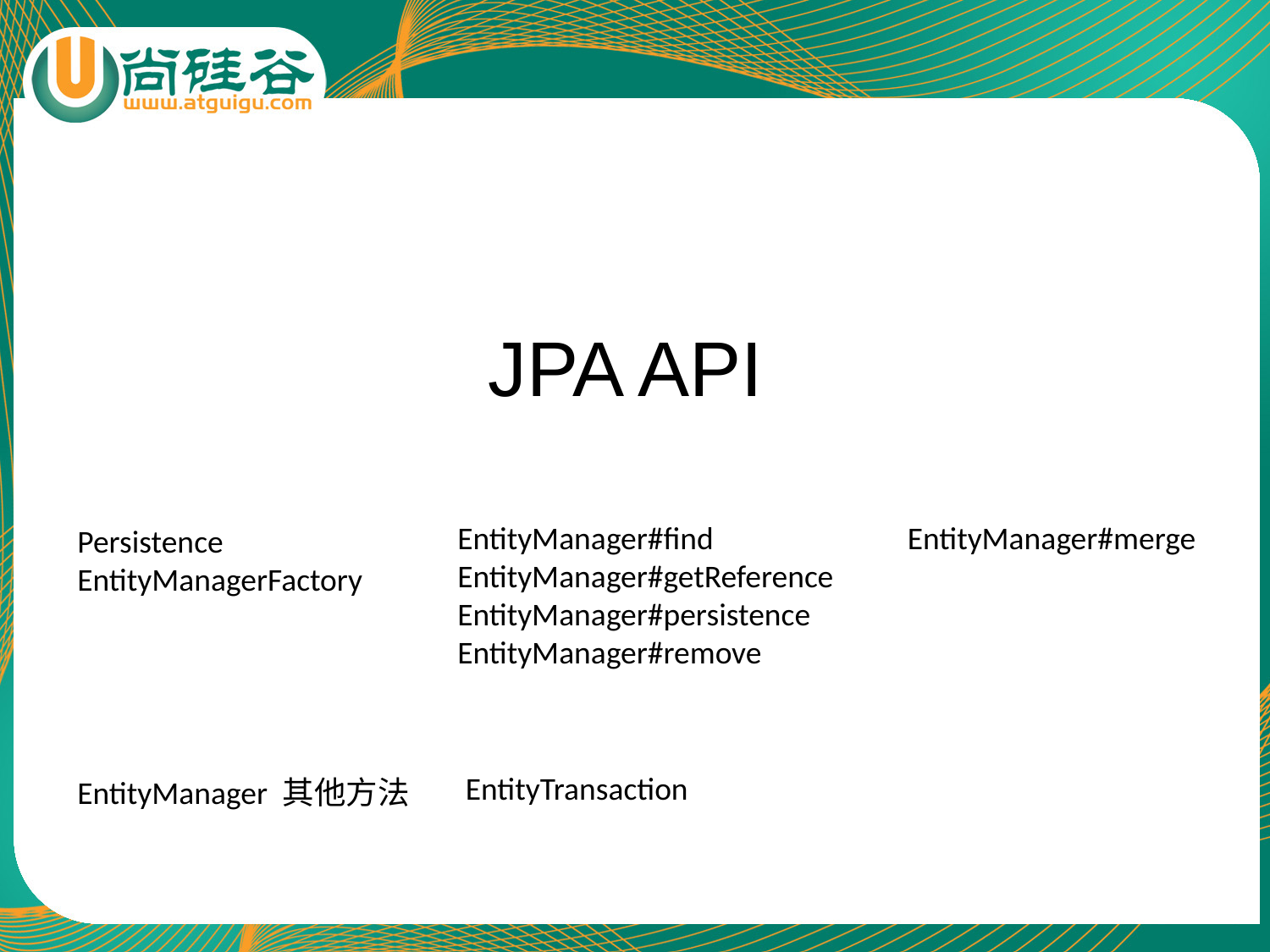

# JPA API
EntityManager#find
EntityManager#getReference
EntityManager#persistence
EntityManager#remove
EntityManager#merge
Persistence
EntityManagerFactory
EntityTransaction
EntityManager 其他方法